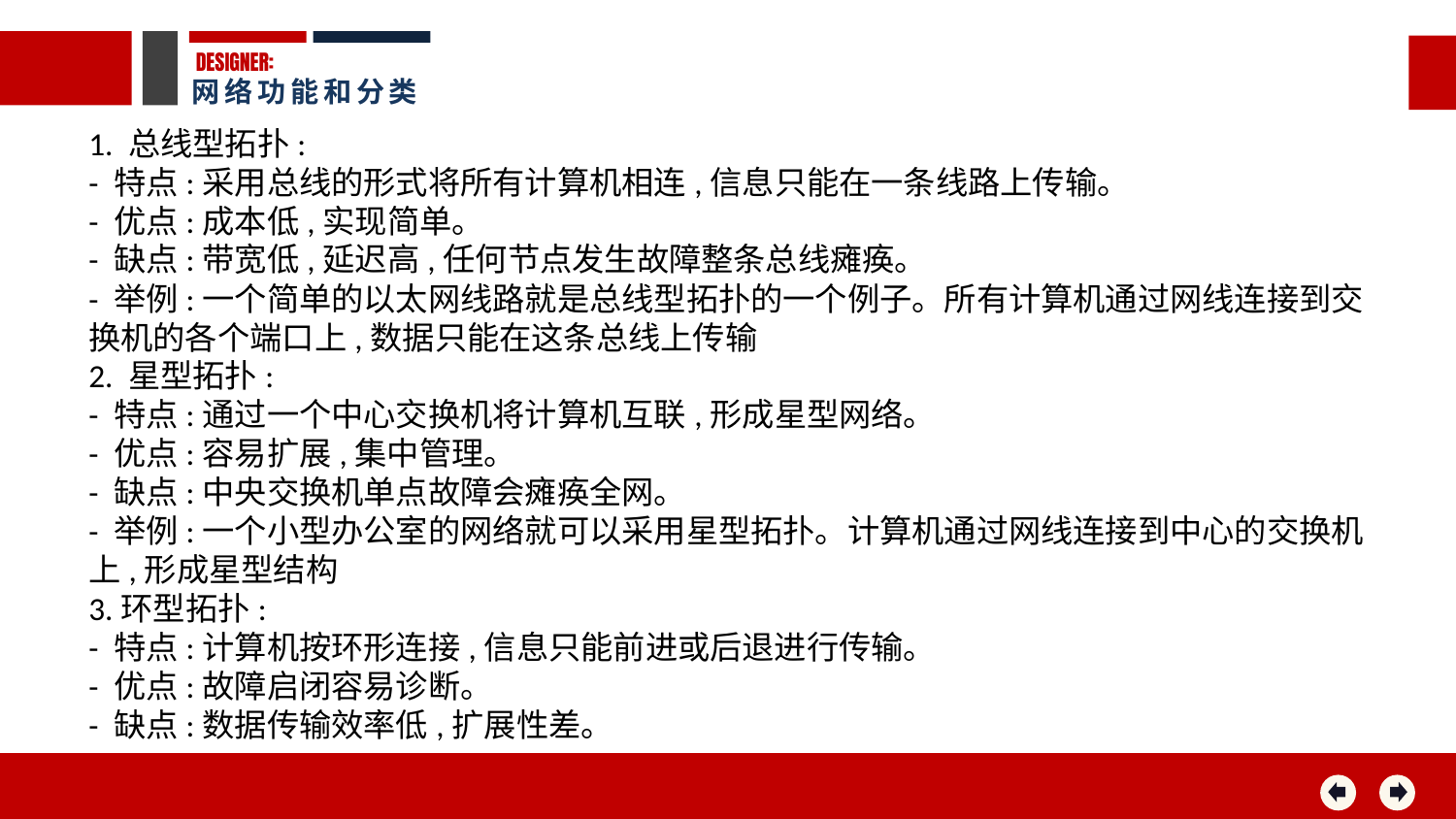

DESIGNER:
网络功能和分类
1. 总线型拓扑:
- 特点:采用总线的形式将所有计算机相连,信息只能在一条线路上传输。
- 优点:成本低,实现简单。
- 缺点:带宽低,延迟高,任何节点发生故障整条总线瘫痪。
- 举例:一个简单的以太网线路就是总线型拓扑的一个例子。所有计算机通过网线连接到交换机的各个端口上,数据只能在这条总线上传输
2. 星型拓扑:
- 特点:通过一个中心交换机将计算机互联,形成星型网络。
- 优点:容易扩展,集中管理。
- 缺点:中央交换机单点故障会瘫痪全网。
- 举例:一个小型办公室的网络就可以采用星型拓扑。计算机通过网线连接到中心的交换机上,形成星型结构
3.环型拓扑:
- 特点:计算机按环形连接,信息只能前进或后退进行传输。
- 优点:故障启闭容易诊断。
- 缺点:数据传输效率低,扩展性差。